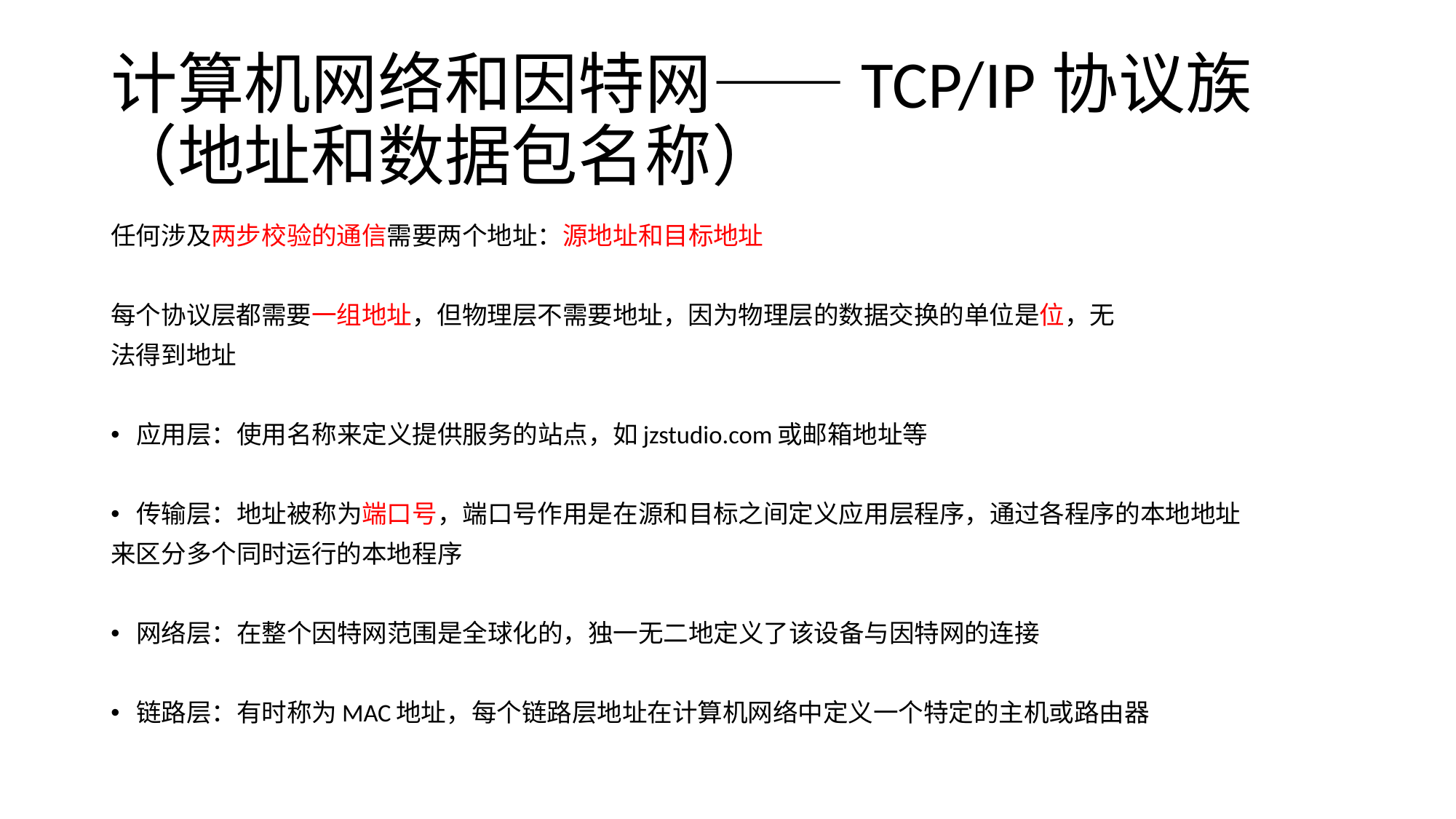

# 计算机网络和因特网——TCP/IP协议族（地址和数据包名称）
任何涉及两步校验的通信需要两个地址：源地址和目标地址

每个协议层都需要一组地址，但物理层不需要地址，因为物理层的数据交换的单位是位，无
法得到地址

应用层：使用名称来定义提供服务的站点，如jzstudio.com或邮箱地址等

传输层：地址被称为端口号，端口号作用是在源和目标之间定义应用层程序，通过各程序的本地地址
来区分多个同时运行的本地程序

网络层：在整个因特网范围是全球化的，独一无二地定义了该设备与因特网的连接

链路层：有时称为MAC地址，每个链路层地址在计算机网络中定义一个特定的主机或路由器